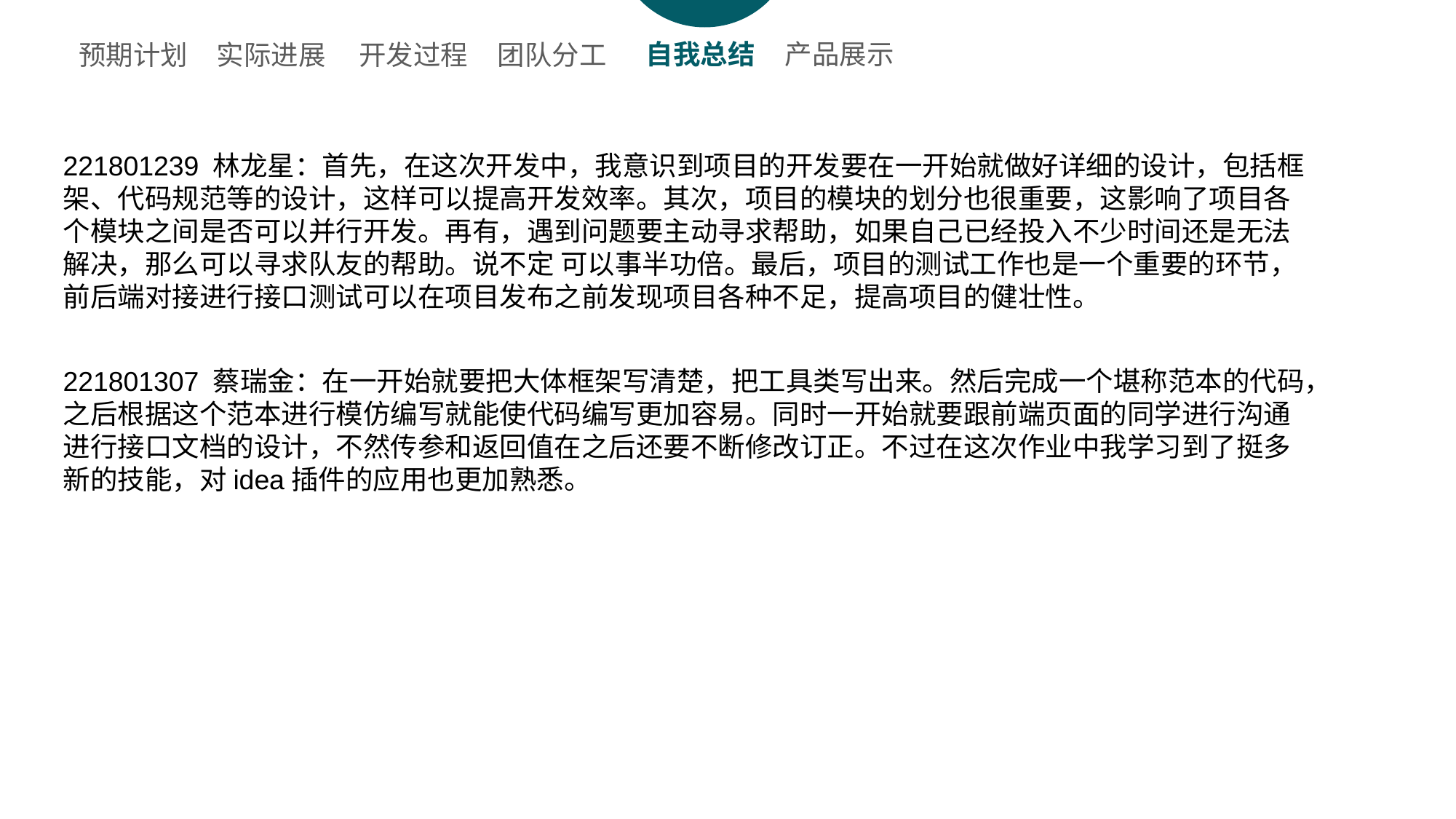

自我总结
产品展示
开发过程
团队分工
预期计划
实际进展
221801239 林龙星：首先，在这次开发中，我意识到项目的开发要在一开始就做好详细的设计，包括框架、代码规范等的设计，这样可以提高开发效率。其次，项目的模块的划分也很重要，这影响了项目各个模块之间是否可以并行开发。再有，遇到问题要主动寻求帮助，如果自己已经投入不少时间还是无法解决，那么可以寻求队友的帮助。说不定 可以事半功倍。最后，项目的测试工作也是一个重要的环节，前后端对接进行接口测试可以在项目发布之前发现项目各种不足，提高项目的健壮性。
221801307 蔡瑞金：在一开始就要把大体框架写清楚，把工具类写出来。然后完成一个堪称范本的代码，之后根据这个范本进行模仿编写就能使代码编写更加容易。同时一开始就要跟前端页面的同学进行沟通进行接口文档的设计，不然传参和返回值在之后还要不断修改订正。不过在这次作业中我学习到了挺多新的技能，对idea插件的应用也更加熟悉。